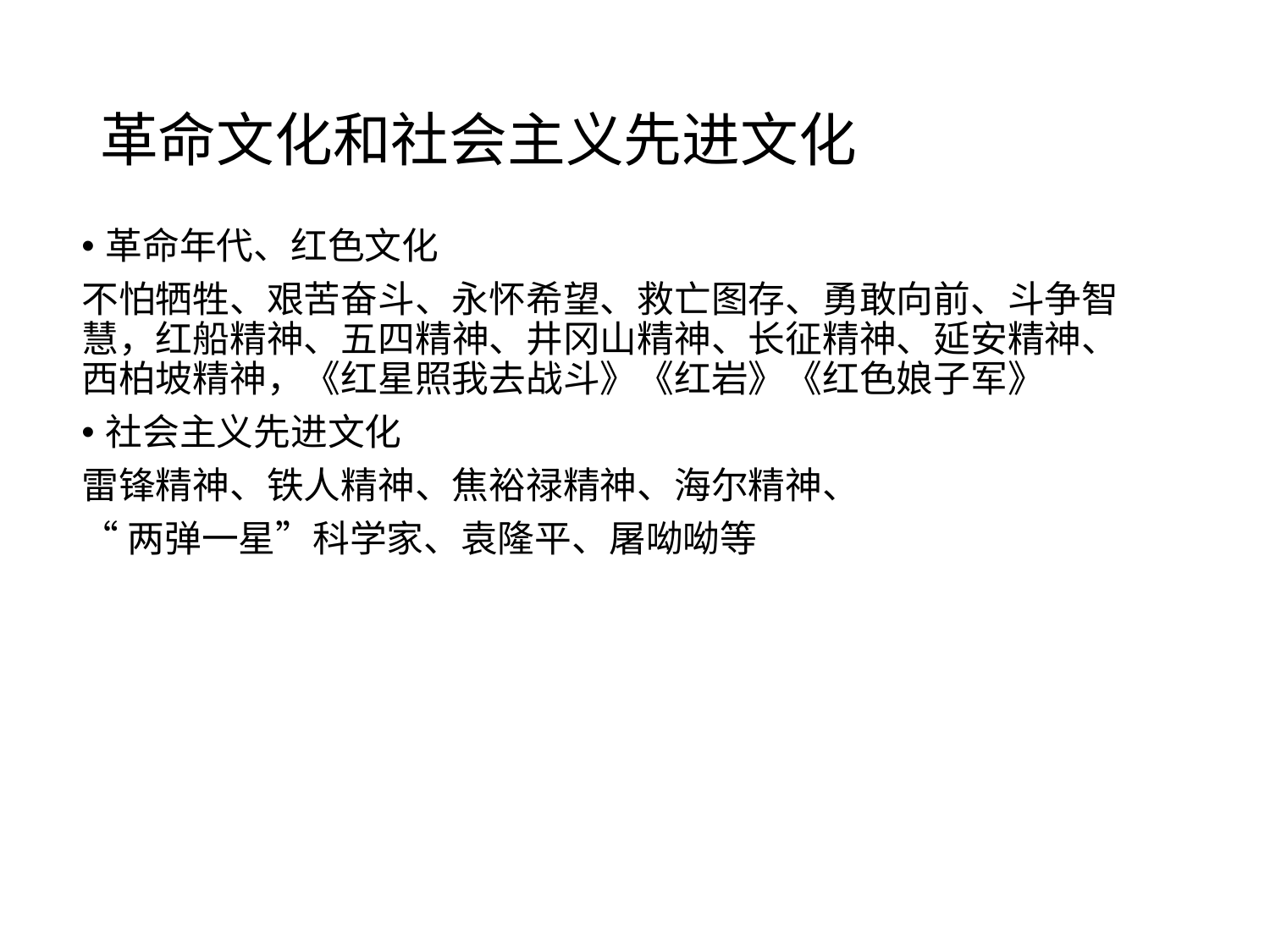

# 革命文化和社会主义先进文化
革命年代、红色文化
不怕牺牲、艰苦奋斗、永怀希望、救亡图存、勇敢向前、斗争智慧，红船精神、五四精神、井冈山精神、长征精神、延安精神、西柏坡精神，《红星照我去战斗》《红岩》《红色娘子军》
社会主义先进文化
雷锋精神、铁人精神、焦裕禄精神、海尔精神、
“两弹一星”科学家、袁隆平、屠呦呦等